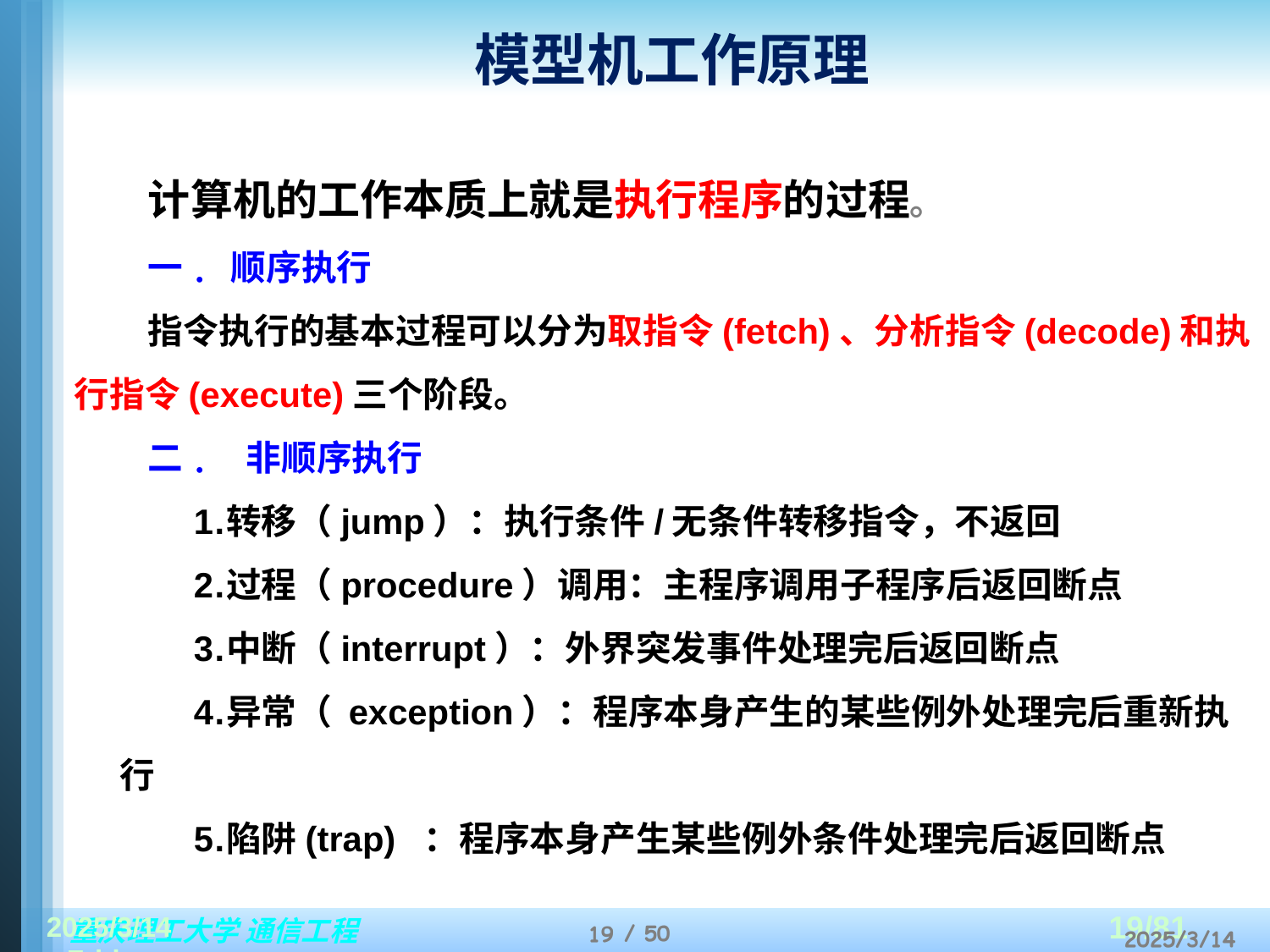

# 模型机工作原理

计算机的工作本质上就是执行程序的过程。
一. 顺序执行
指令执行的基本过程可以分为取指令(fetch)、分析指令(decode)和执行指令(execute)三个阶段。
二.  非顺序执行
转移（jump）：执行条件/无条件转移指令，不返回
过程（procedure）调用：主程序调用子程序后返回断点
中断（interrupt）：外界突发事件处理完后返回断点
异常（ exception）：程序本身产生的某些例外处理完后重新执行
陷阱(trap)  ：程序本身产生某些例外条件处理完后返回断点

19/81
2025/3/14 Friday
19
/ 50
2025/3/14 Friday